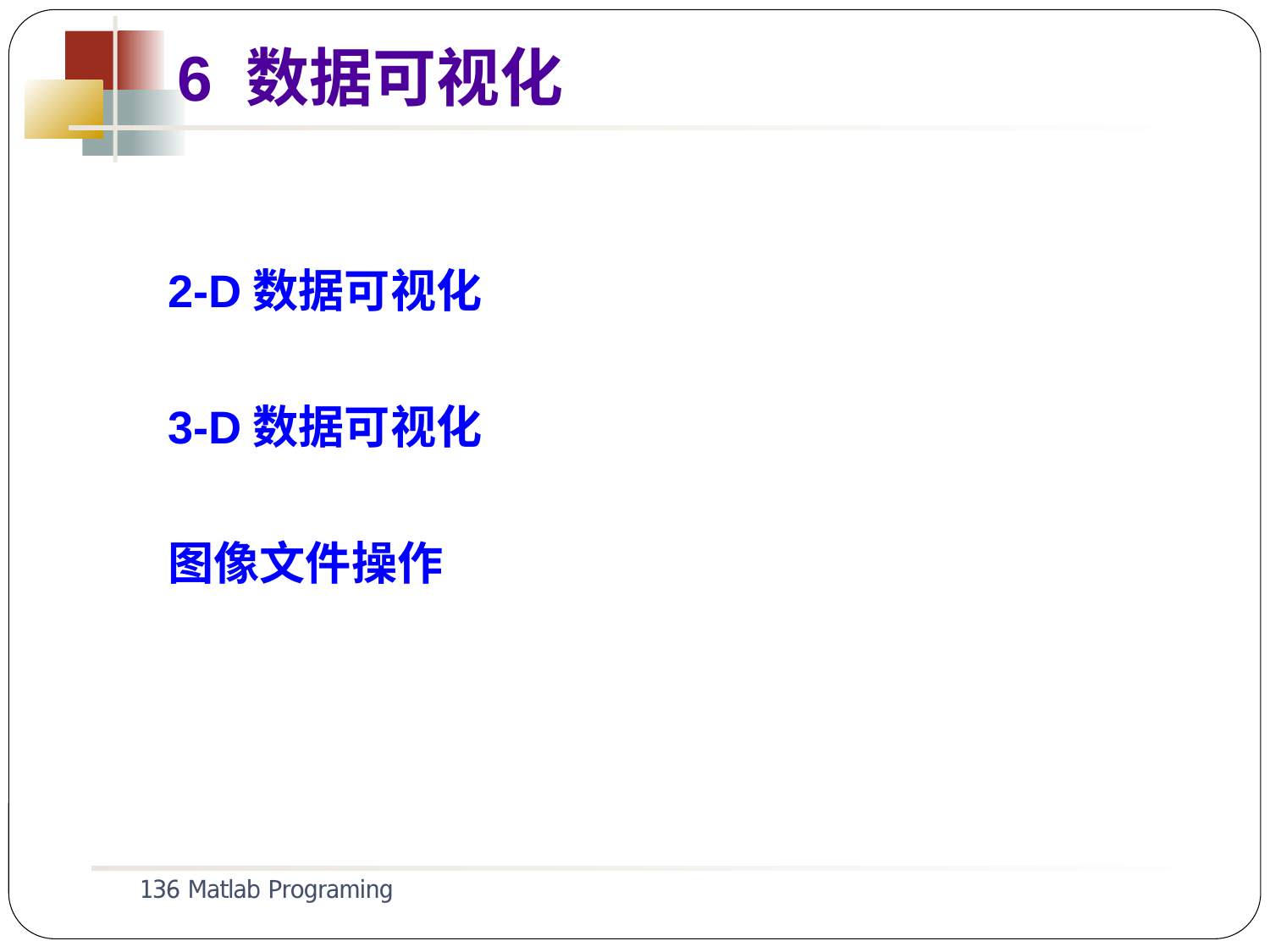

6 数据可视化

2-D数据可视化
3-D数据可视化
图像文件操作

136 Matlab Programing